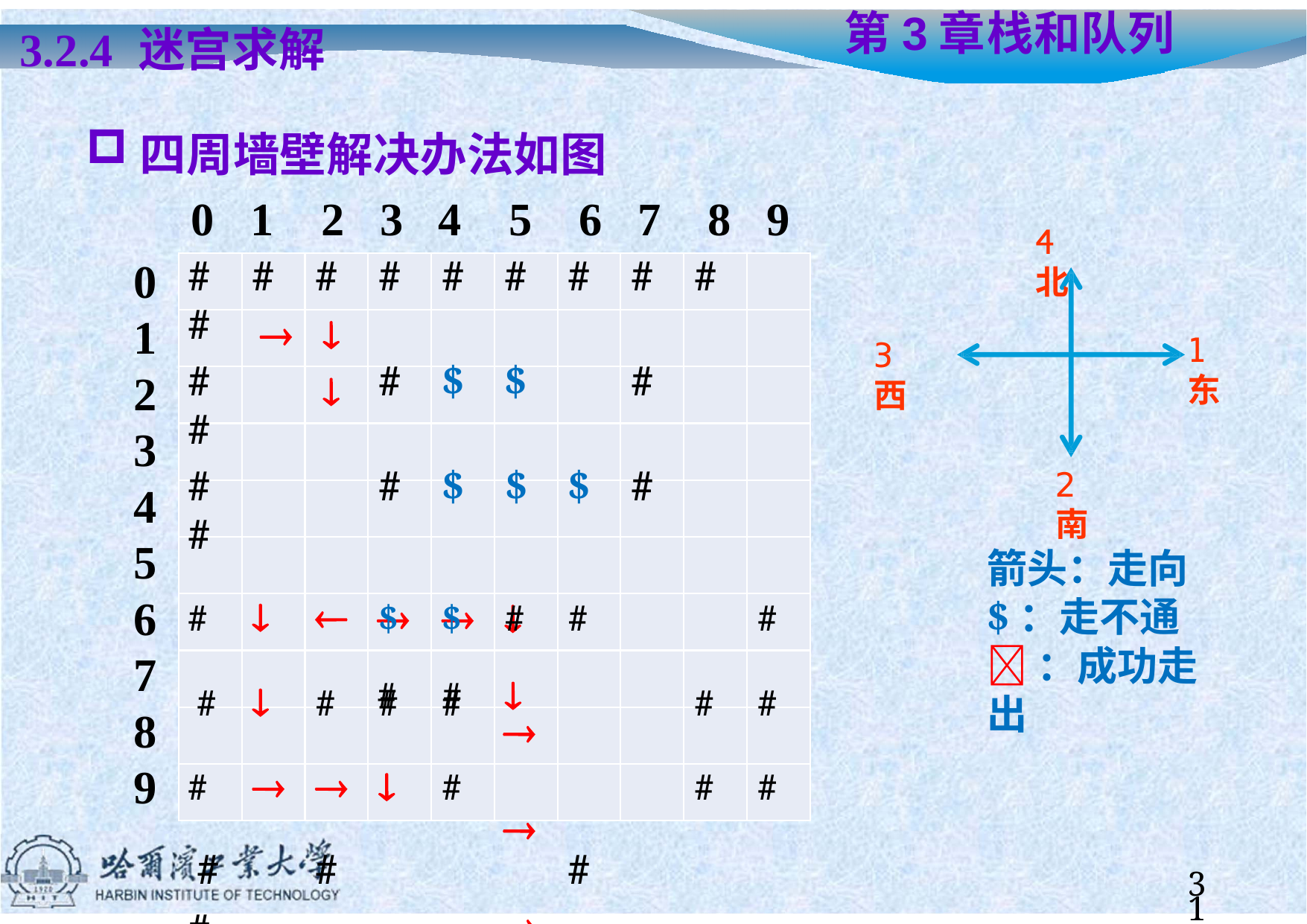

# 第3章	栈和队列

3.2.4	迷宫求解
四周墙壁解决办法如图
0	1	2	3	4	5	6	7	8	9
4北
#	#	#	#	#	#	#	#	#	#
#	#	$	$	#	#
#	#	$	$	$	#	#
#	↓	←	$	$	#	#		#  #	↓	#	#	#			#	#
#	→	→	↓	#		#	#  #		#			#		#
#	#	#	#	#	#  #					#
#	#
0
1
2
3
4
5
6
7
8
9

→	↓
↓

1东
3西

2南

箭头：走向
$：走不通
Θ：成功走出
→	→	↓
#	#	↓

→	→	→	Θ
#	#	#	#	#	#	#	#
maze[10][10]

31